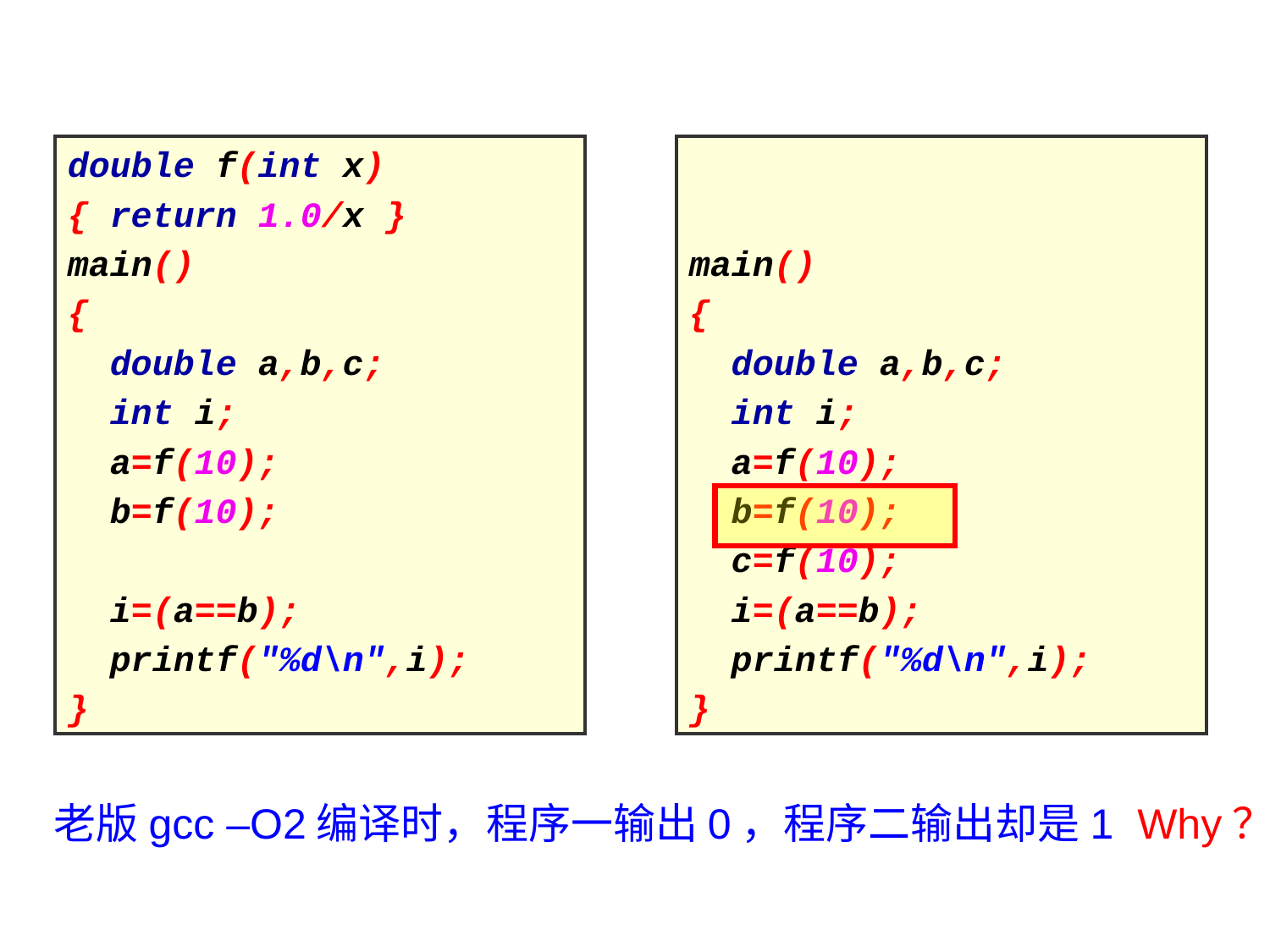

# 又一个奇怪的程序
double f(int x)
{ return 1.0/x }
main()
{
  double a,b,c;
  int i;
  a=f(10);
  b=f(10);

  i=(a==b);
  printf("%d\n",i);
}

main()
{
  double a,b,c;
  int i;
  a=f(10);
  b=f(10);
  c=f(10);
  i=(a==b);
  printf("%d\n",i);
}

老版gcc –O2编译时，程序一输出0，程序二输出却是1  Why？